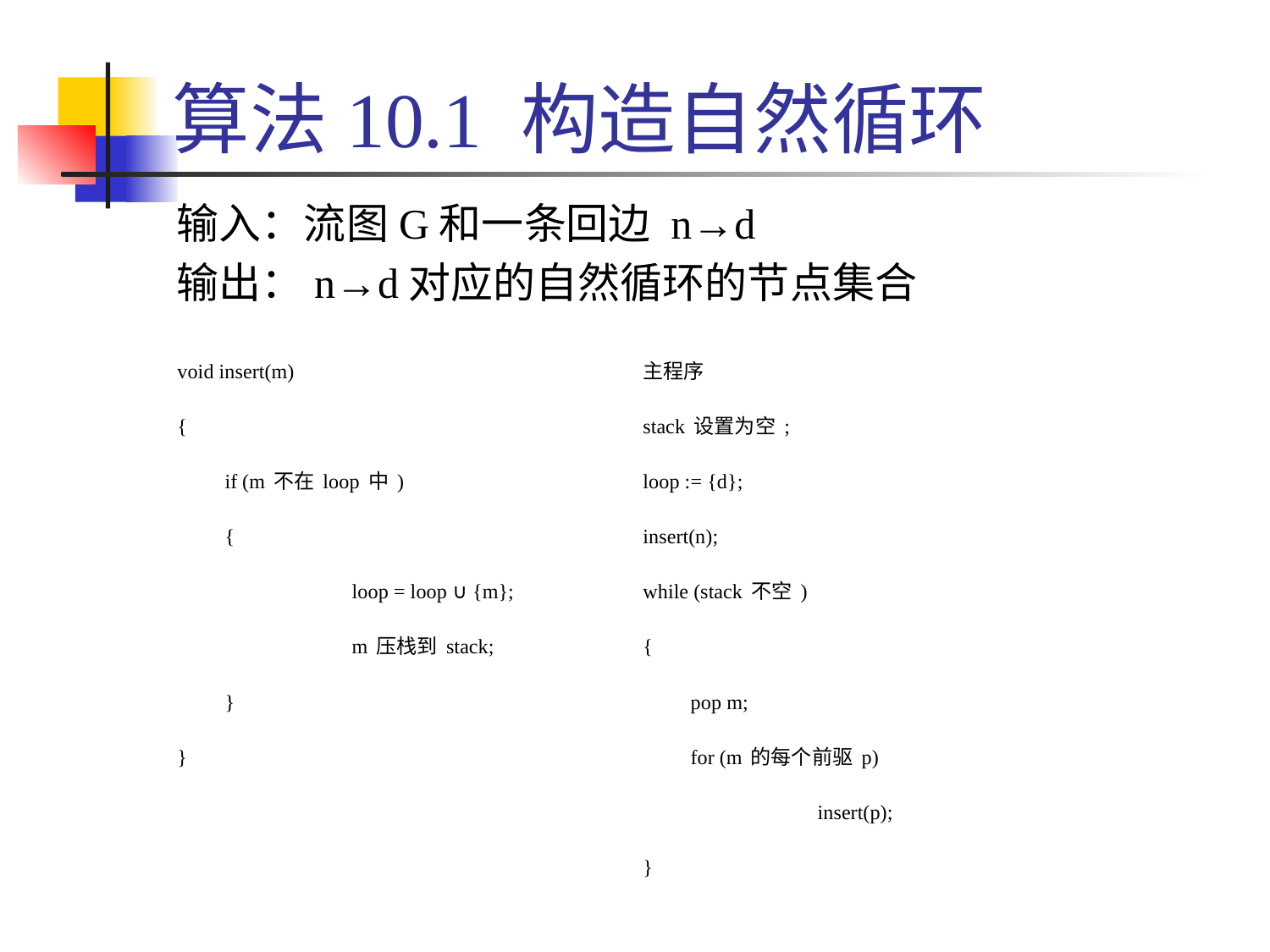

# 算法10.1 构造自然循环
输入：流图G和一条回边 n→d
输出：n→d对应的自然循环的节点集合

void insert(m)
{
	if (m不在loop中)
	{
		loop = loop ∪ {m};
		m压栈到stack;
	}
}
主程序
stack设置为空;
loop := {d};
insert(n);
while (stack不空)
{
	pop m;
	for (m的每个前驱p)
		insert(p);
}